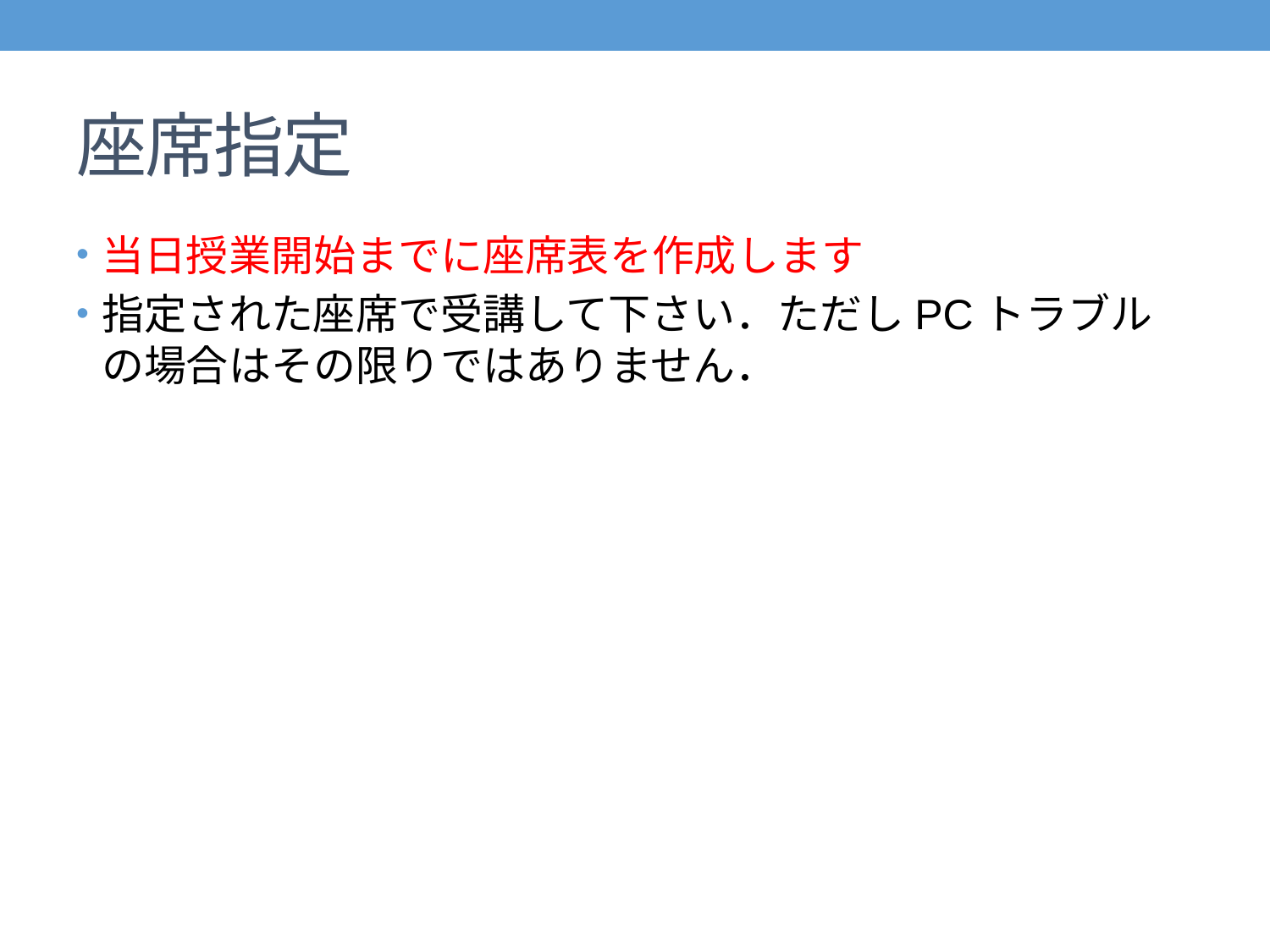

# 座席指定
当日授業開始までに座席表を作成します
指定された座席で受講して下さい．ただしPCトラブルの場合はその限りではありません．